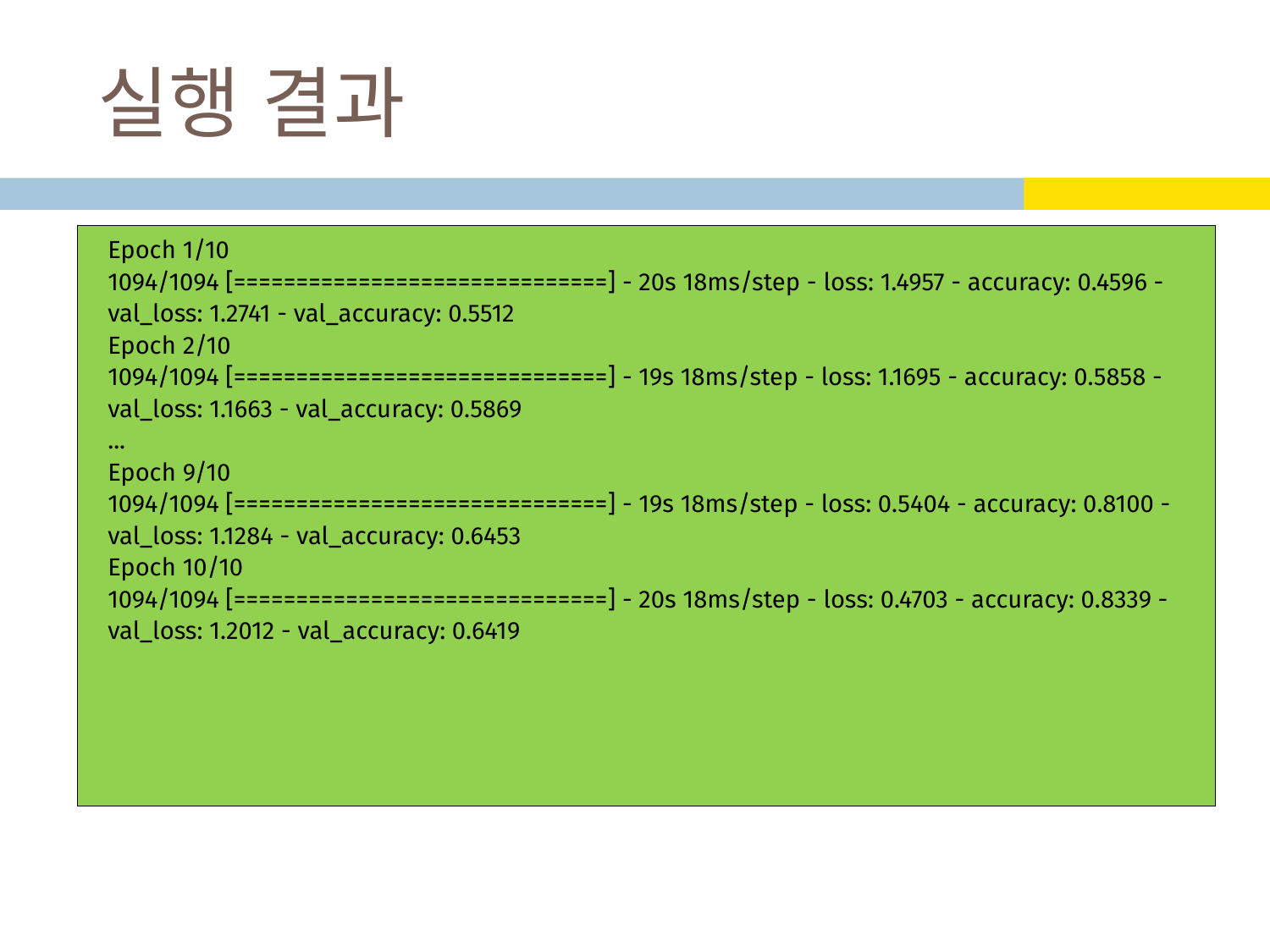

# 실행 결과
Epoch 1/10
1094/1094 [==============================] - 20s 18ms/step - loss: 1.4957 - accuracy: 0.4596 -
val_loss: 1.2741 - val_accuracy: 0.5512
Epoch 2/10
1094/1094 [==============================] - 19s 18ms/step - loss: 1.1695 - accuracy: 0.5858 -
val_loss: 1.1663 - val_accuracy: 0.5869
...
Epoch 9/10
1094/1094 [==============================] - 19s 18ms/step - loss: 0.5404 - accuracy: 0.8100 -
val_loss: 1.1284 - val_accuracy: 0.6453
Epoch 10/10
1094/1094 [==============================] - 20s 18ms/step - loss: 0.4703 - accuracy: 0.8339 -
val_loss: 1.2012 - val_accuracy: 0.6419